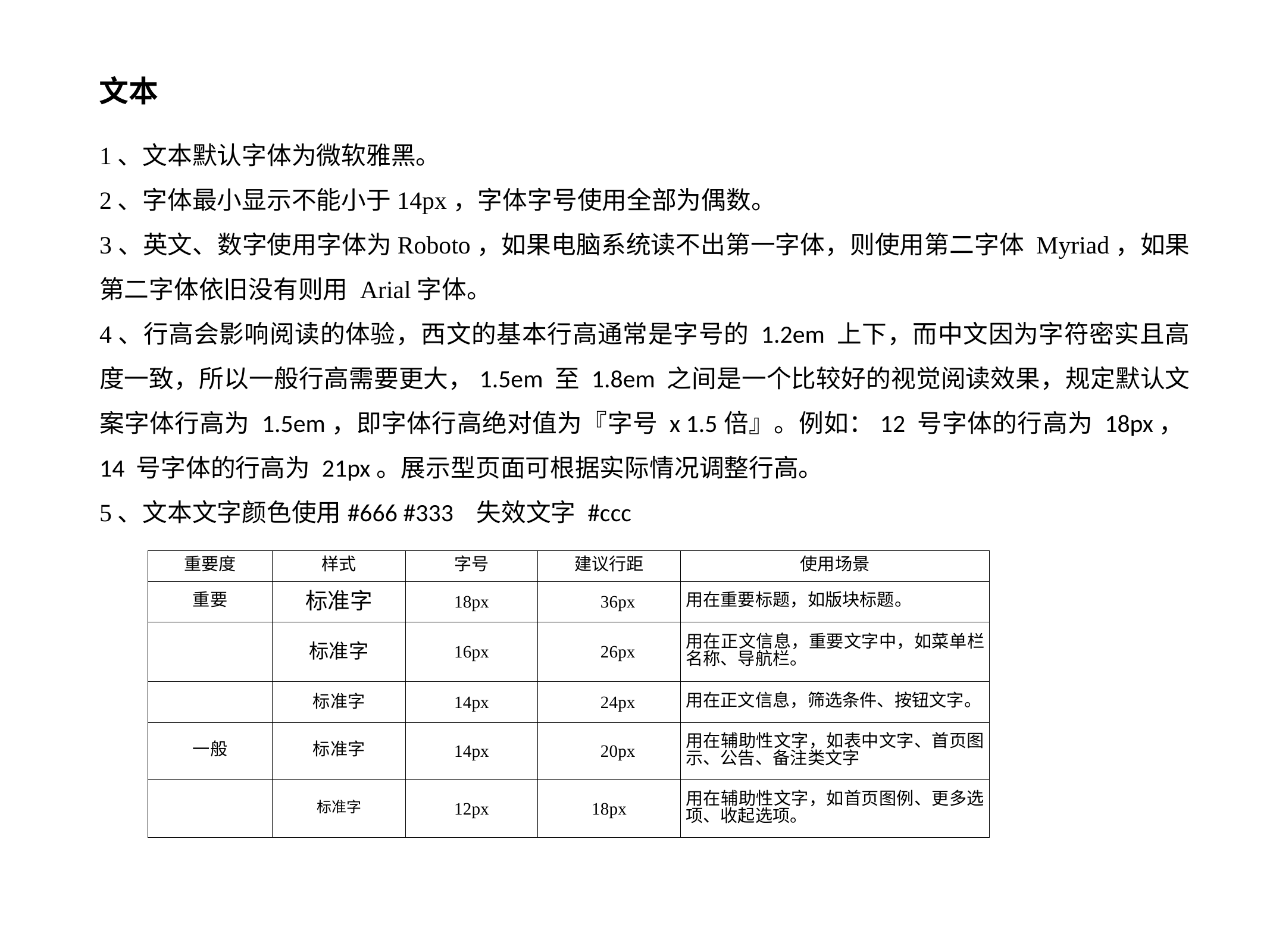

文本
1、文本默认字体为微软雅黑。
2、字体最小显示不能小于14px，字体字号使用全部为偶数。
3、英文、数字使用字体为Roboto，如果电脑系统读不出第一字体，则使用第二字体 Myriad，如果第二字体依旧没有则用 Arial字体。
4、行高会影响阅读的体验，西文的基本行高通常是字号的 1.2em 上下，而中文因为字符密实且高度一致，所以一般行高需要更大，1.5em 至 1.8em 之间是一个比较好的视觉阅读效果，规定默认文案字体行高为 1.5em，即字体行高绝对值为『字号 x 1.5倍』。例如：12 号字体的行高为 18px，14 号字体的行高为 21px。展示型页面可根据实际情况调整行高。
5、文本文字颜色使用#666 #333   失效文字 #ccc
| 重要度 | 样式 | 字号 | 建议行距 | 使用场景 |
| --- | --- | --- | --- | --- |
| 重要 | 标准字 | 18px | 36px | 用在重要标题，如版块标题。 |
|  | 标准字 | 16px | 26px | 用在正文信息，重要文字中，如菜单栏名称、导航栏。 |
|  | 标准字 | 14px | 24px | 用在正文信息，筛选条件、按钮文字。 |
| 一般 | 标准字 | 14px | 20px | 用在辅助性文字，如表中文字、首页图示、公告、备注类文字 |
|  | 标准字 | 12px | 18px | 用在辅助性文字，如首页图例、更多选项、收起选项。 |